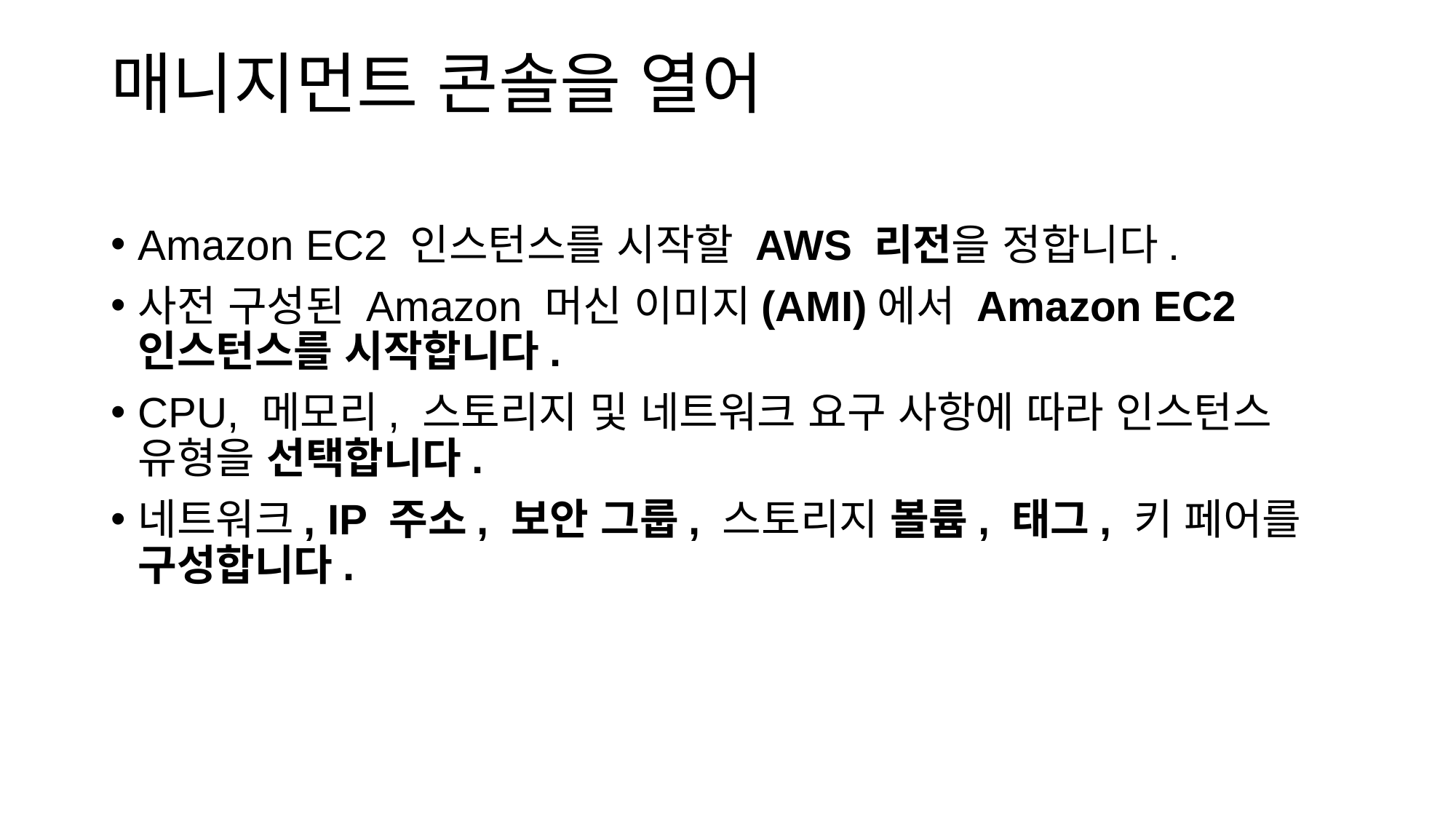

# 매니지먼트 콘솔을 열어 Amazon EC2 인스턴스 시작
Amazon EC2 인스턴스를 시작할 AWS 리전을 정합니다.
사전 구성된 Amazon 머신 이미지(AMI)에서 Amazon EC2 인스턴스를 시작합니다.
CPU, 메모리, 스토리지 및 네트워크 요구 사항에 따라 인스턴스 유형을 선택합니다.
네트워크, IP 주소, 보안 그룹, 스토리지 볼륨, 태그, 키 페어를 구성합니다.